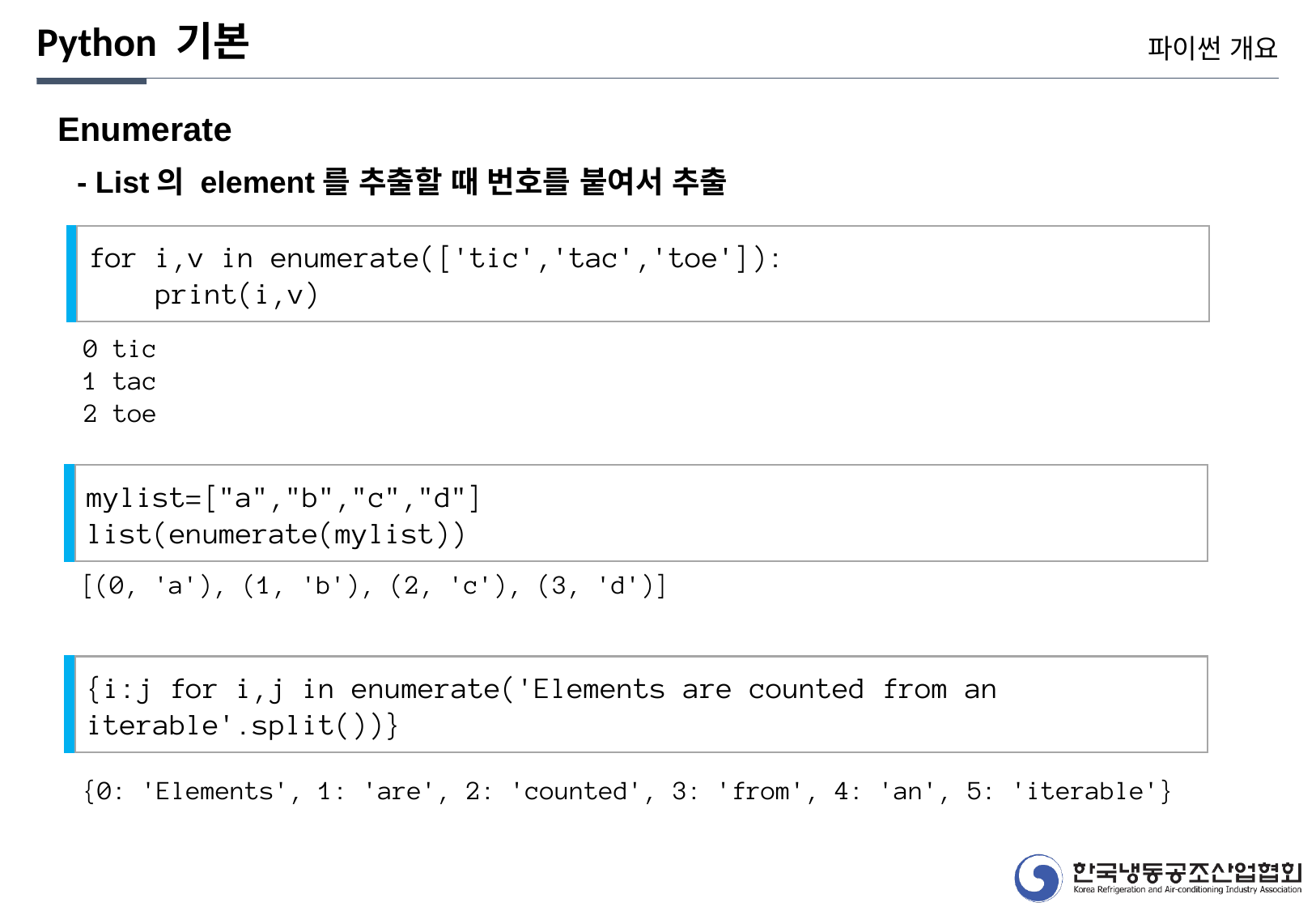

Python 기본
파이썬 개요
Enumerate
- List의 element를 추출할 때 번호를 붙여서 추출

for i,v in enumerate(['tic','tac','toe']):
    print(i,v)
0 tic
1 tac
2 toe

mylist=["a","b","c","d"]
list(enumerate(mylist))
[(0, 'a'), (1, 'b'), (2, 'c'), (3, 'd')]

{i:j for i,j in enumerate('Elements are counted from an iterable'.split())}
{0: 'Elements', 1: 'are', 2: 'counted', 3: 'from', 4: 'an', 5: 'iterable'}